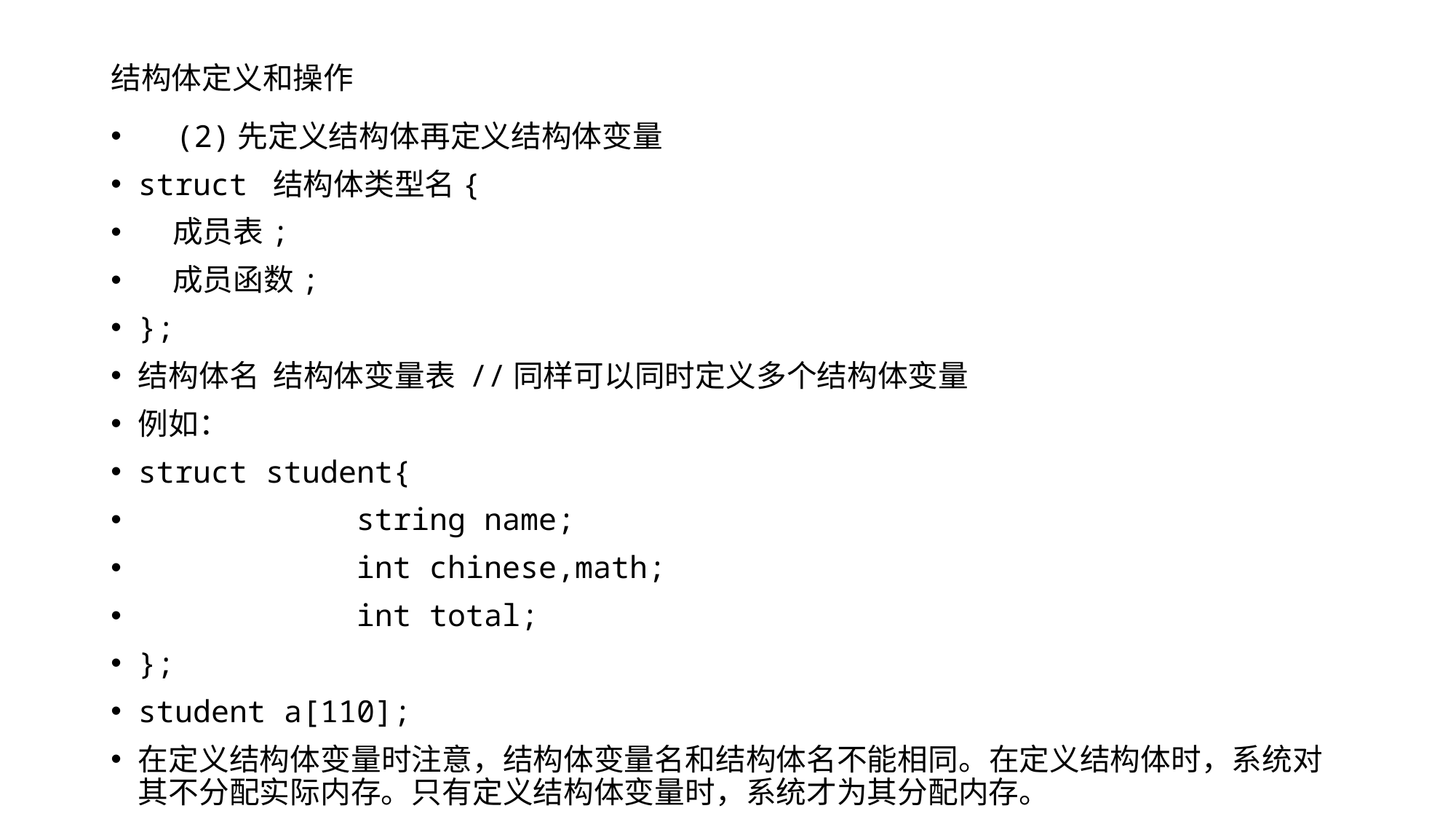

# 结构体定义和操作
　(2)先定义结构体再定义结构体变量
struct 结构体类型名{
    成员表;
    成员函数;
};
结构体名  结构体变量表 //同样可以同时定义多个结构体变量
例如：
struct student{
	      string name;
	      int chinese,math;
	      int total;
};
student a[110];
在定义结构体变量时注意，结构体变量名和结构体名不能相同。在定义结构体时，系统对其不分配实际内存。只有定义结构体变量时，系统才为其分配内存。